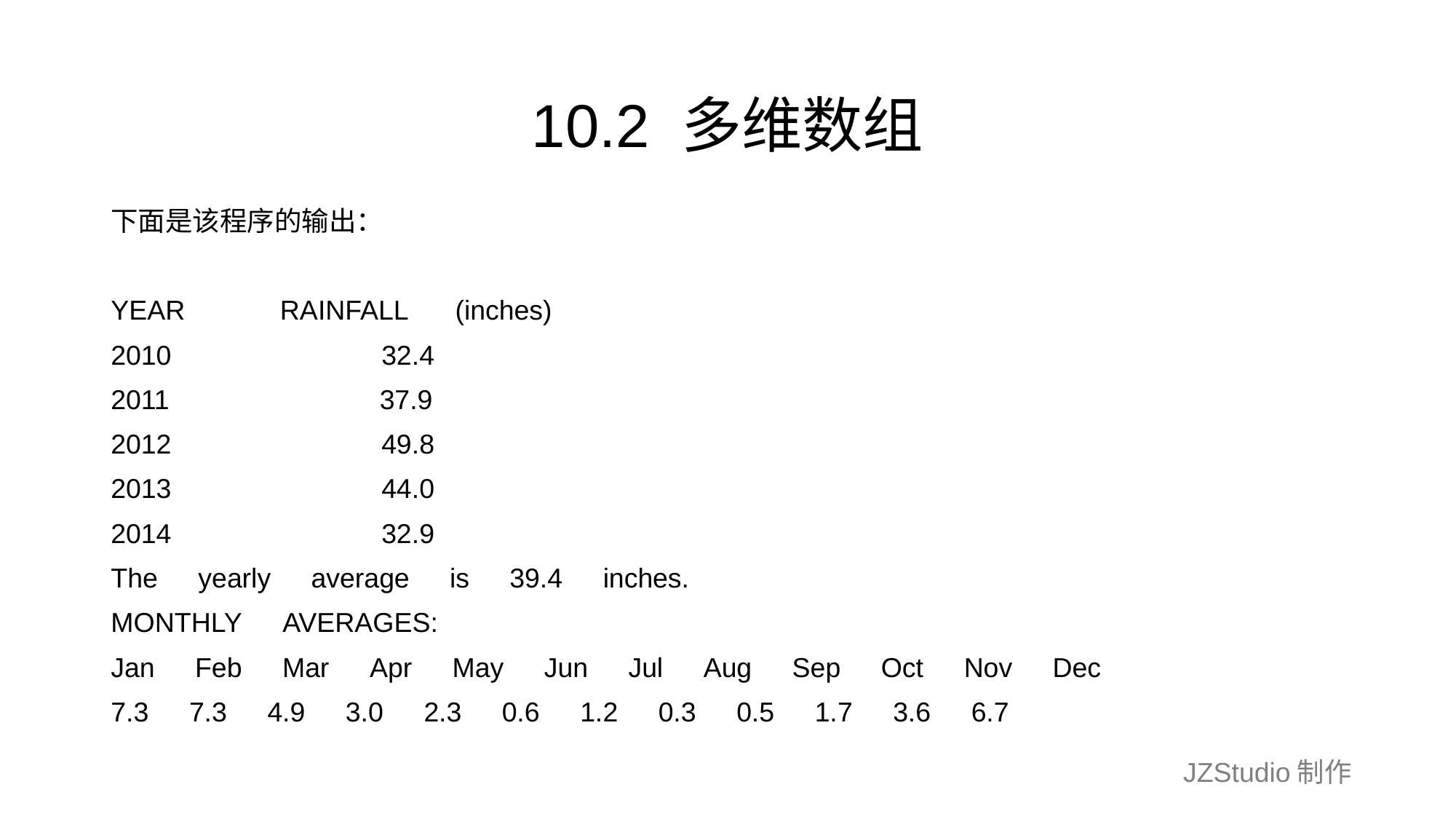

# 10.2 多维数组
下面是该程序的输出：

YEAR　　　RAINFALL　 (inches)
2010　　　　　　　 32.4
2011　　　　　　　 37.9
2012　　　　　　　 49.8
2013　　　　　　　 44.0
2014　　　　　　　 32.9
The　yearly　average　is　39.4　inches.
MONTHLY　AVERAGES:
Jan　Feb　Mar　Apr　May　Jun　Jul　Aug　Sep　Oct　Nov　Dec
7.3　7.3　4.9　3.0　2.3　0.6　1.2　0.3　0.5　1.7　3.6　6.7